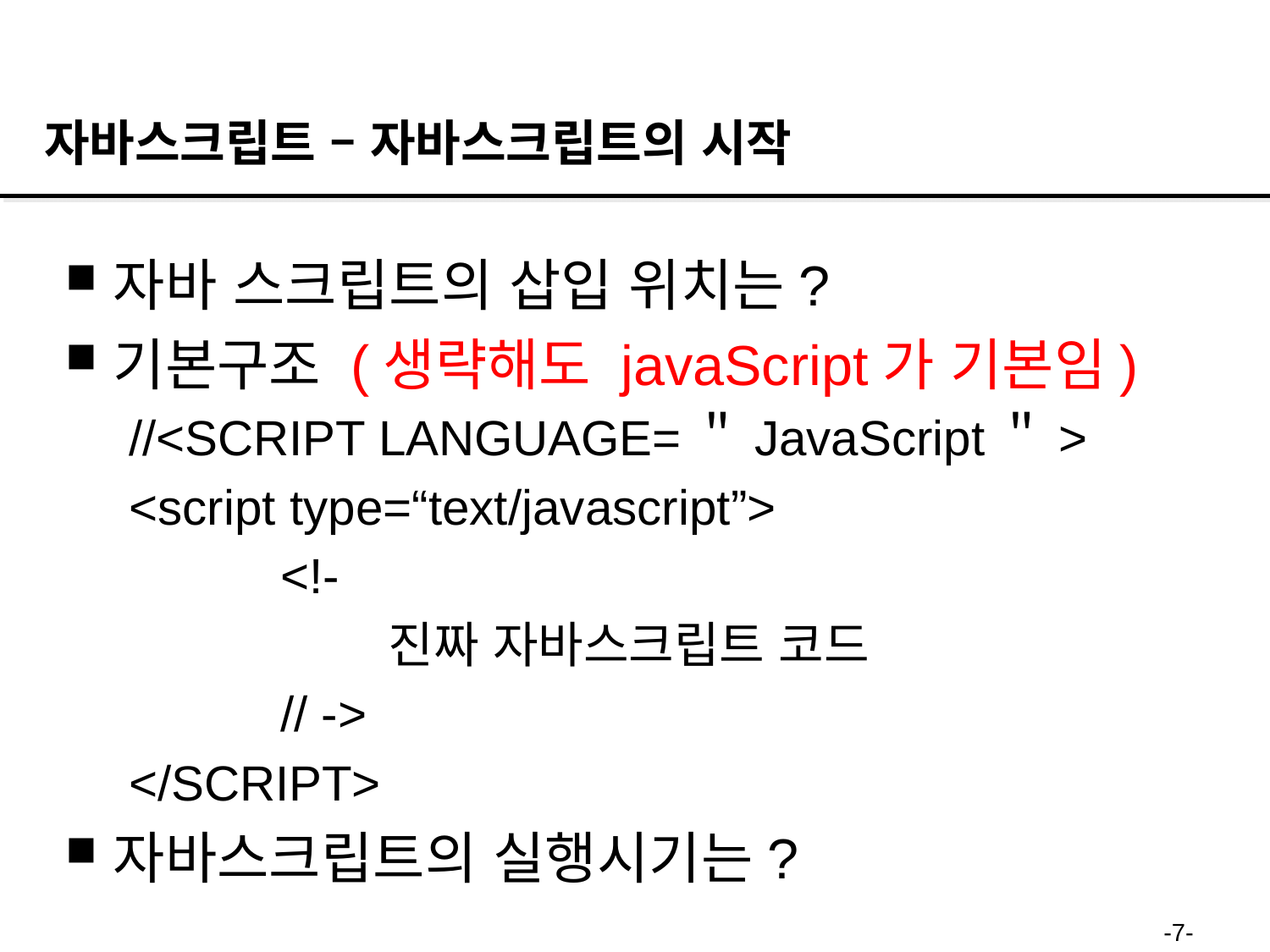

자바스크립트 – 자바스크립트의 시작
자바 스크립트의 삽입 위치는?
기본구조 (생략해도 javaScript가 기본임)
//<SCRIPT LANGUAGE=＂JavaScript＂>
<script type=“text/javascript”>
           <!-
                  진짜 자바스크립트 코드
           // ->
</SCRIPT>
자바스크립트의 실행시기는?
-7-